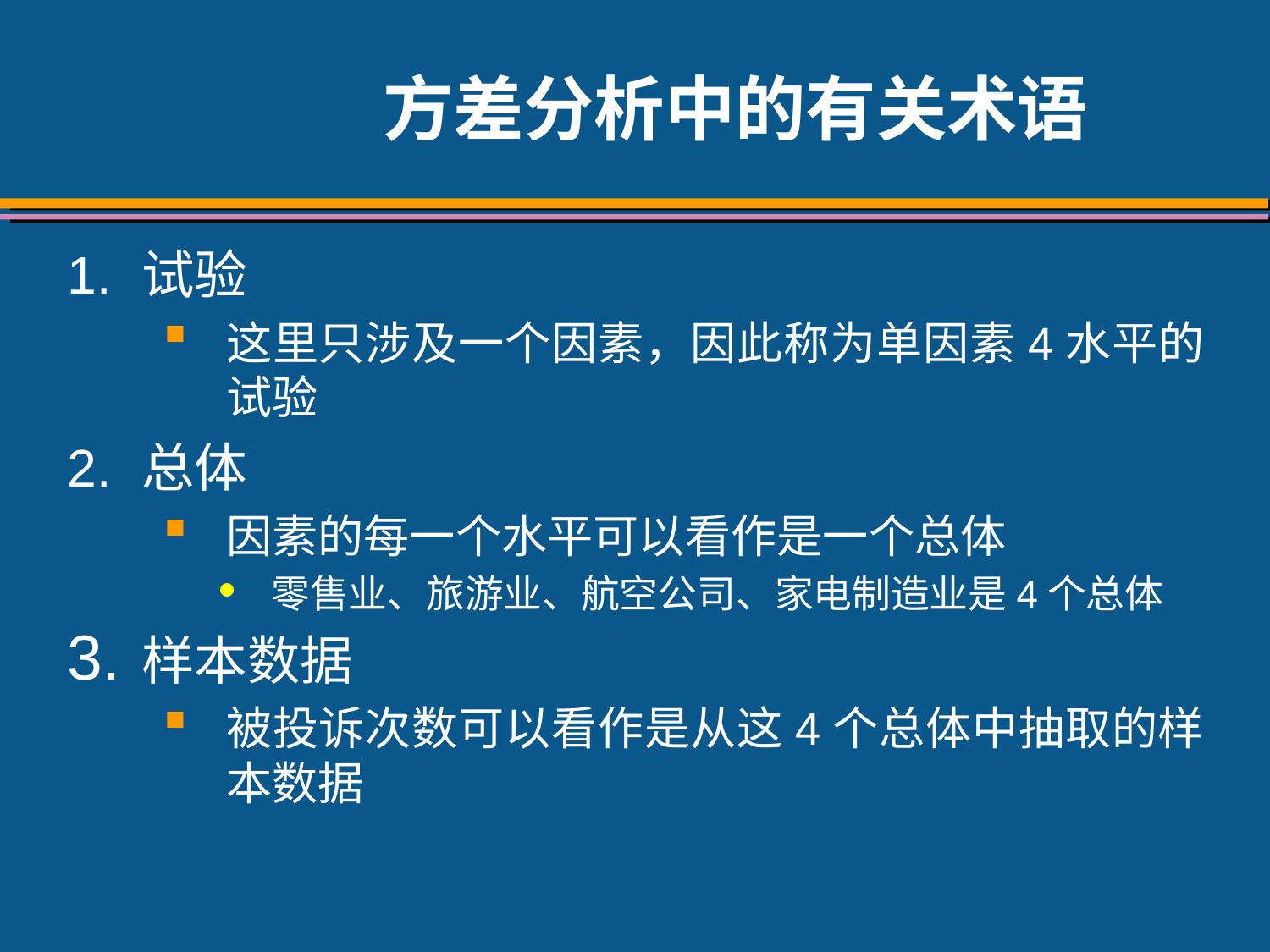

# 方差分析中的有关术语
试验
这里只涉及一个因素，因此称为单因素4水平的试验
总体
因素的每一个水平可以看作是一个总体
零售业、旅游业、航空公司、家电制造业是4个总体
样本数据
被投诉次数可以看作是从这4个总体中抽取的样本数据